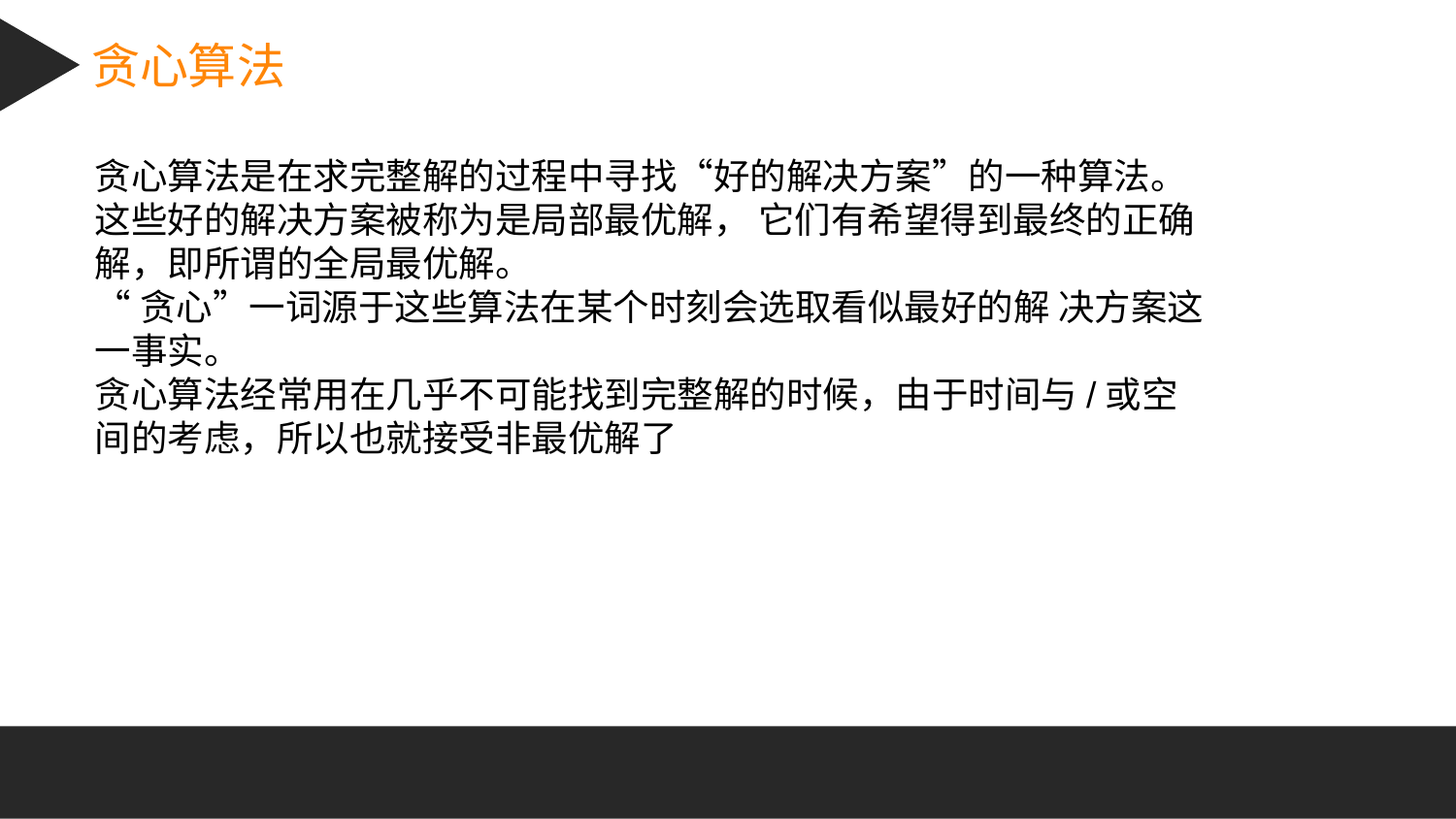

贪心算法
贪心算法是在求完整解的过程中寻找“好的解决方案”的一种算法。这些好的解决方案被称为是局部最优解， 它们有希望得到最终的正确解，即所谓的全局最优解。
“贪心”一词源于这些算法在某个时刻会选取看似最好的解 决方案这一事实。
贪心算法经常用在几乎不可能找到完整解的时候，由于时间与/或空间的考虑，所以也就接受非最优解了